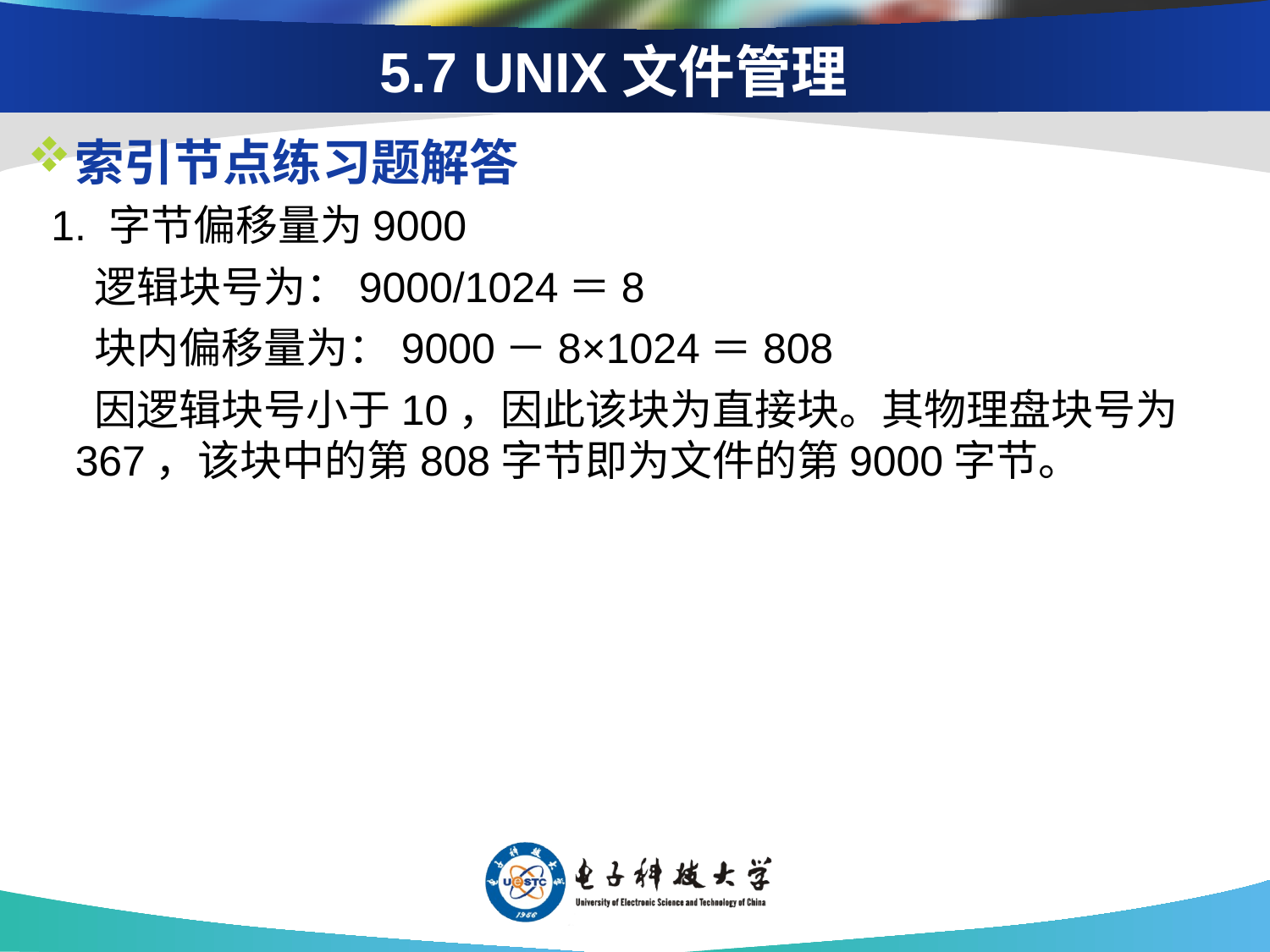

5.7 UNIX文件管理
索引节点练习题解答
  1. 字节偏移量为9000
      逻辑块号为：9000/1024＝8
      块内偏移量为：9000－8×1024＝808
      因逻辑块号小于10，因此该块为直接块。其物理盘块号为367，该块中的第808字节即为文件的第9000字节。